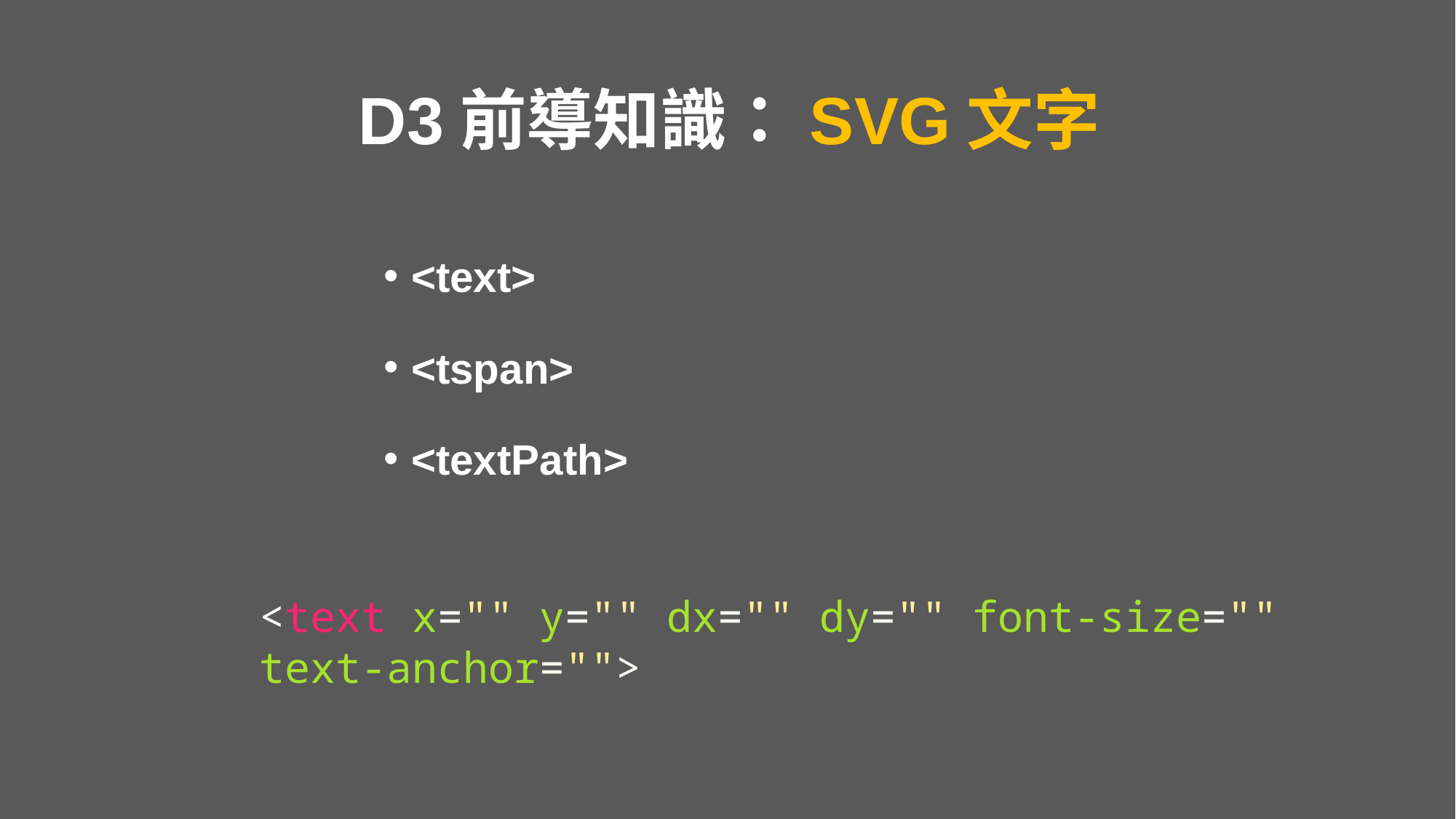

# D3前導知識：SVG文字
<text>
<tspan>
<textPath>
<text x="" y="" dx="" dy="" font-size="" text-anchor="">